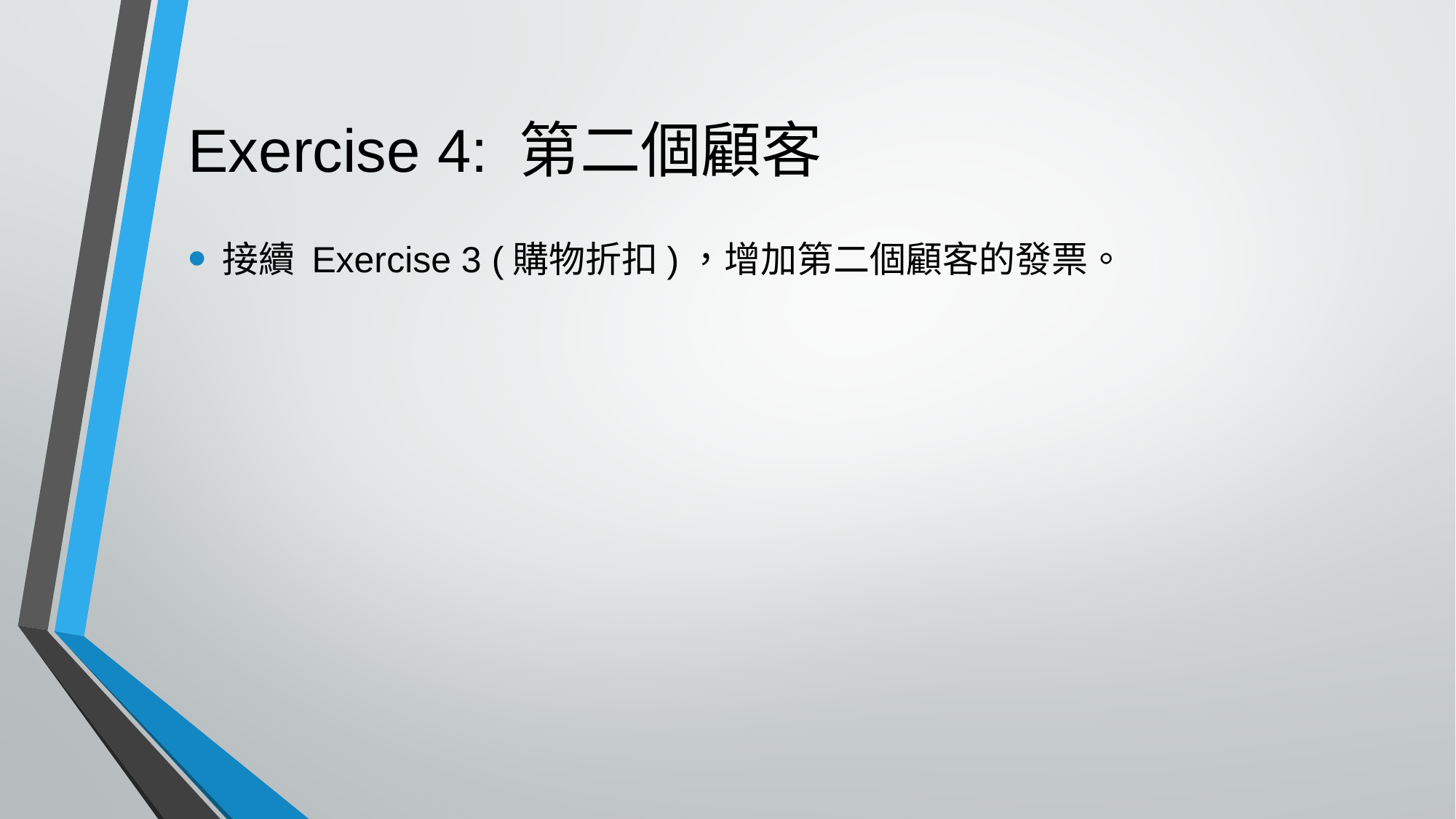

# Exercise 4: 第二個顧客
接續 Exercise 3 (購物折扣)，增加第二個顧客的發票。